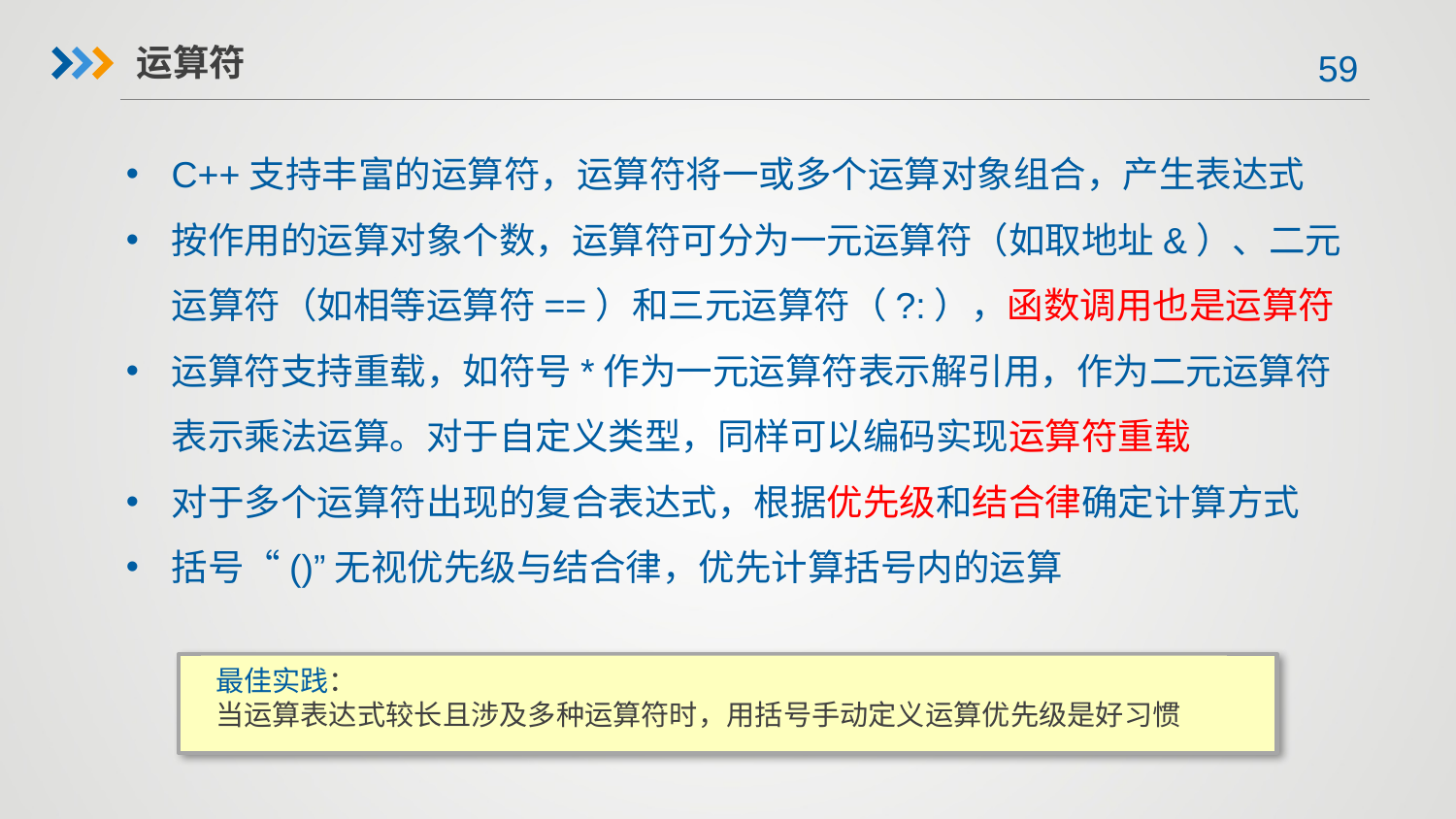

运算符
C++支持丰富的运算符，运算符将一或多个运算对象组合，产生表达式
按作用的运算对象个数，运算符可分为一元运算符（如取地址&）、二元运算符（如相等运算符==）和三元运算符（?:），函数调用也是运算符
运算符支持重载，如符号*作为一元运算符表示解引用，作为二元运算符表示乘法运算。对于自定义类型，同样可以编码实现运算符重载
对于多个运算符出现的复合表达式，根据优先级和结合律确定计算方式
括号“()”无视优先级与结合律，优先计算括号内的运算

最佳实践：
当运算表达式较长且涉及多种运算符时，用括号手动定义运算优先级是好习惯